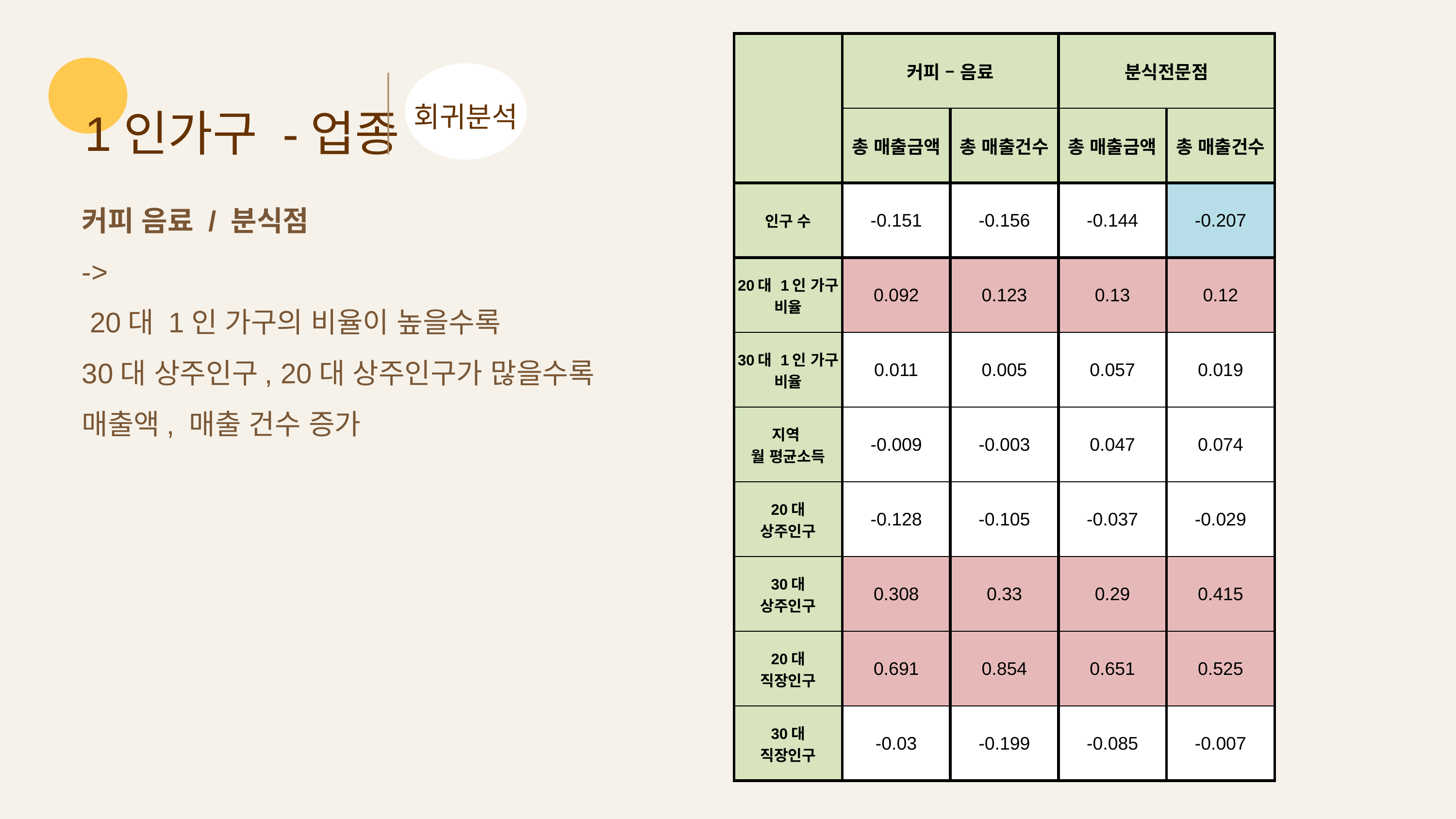

|  | 커피 – 음료 |  | 분식전문점 |  |
| --- | --- | --- | --- | --- |
|  | 총 매출금액 | 총 매출건수 | 총 매출금액 | 총 매출건수 |
| 인구 수 | -0.151 | -0.156 | -0.144 | -0.207 |
| 20대 1인 가구 비율 | 0.092 | 0.123 | 0.13 | 0.12 |
| 30대 1인 가구 비율 | 0.011 | 0.005 | 0.057 | 0.019 |
| 지역 월 평균소득 | -0.009 | -0.003 | 0.047 | 0.074 |
| 20대 상주인구 | -0.128 | -0.105 | -0.037 | -0.029 |
| 30대 상주인구 | 0.308 | 0.33 | 0.29 | 0.415 |
| 20대 직장인구 | 0.691 | 0.854 | 0.651 | 0.525 |
| 30대 직장인구 | -0.03 | -0.199 | -0.085 | -0.007 |

1인가구 -업종

회귀분석
커피 음료 / 분식점
->
 20대 1인 가구의 비율이 높을수록
30대 상주인구, 20대 상주인구가 많을수록
매출액, 매출 건수 증가